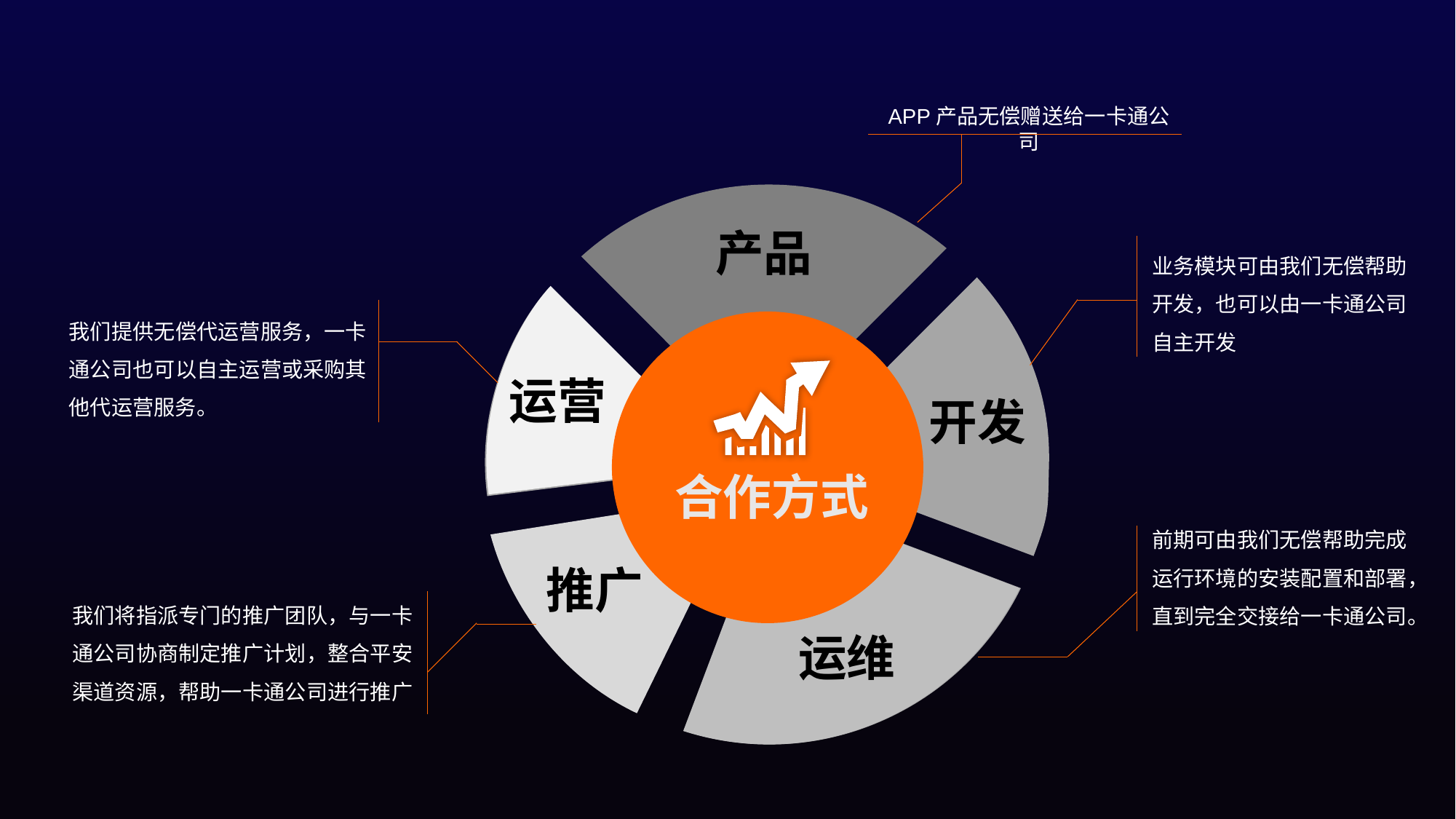

APP产品无偿赠送给一卡通公司

产品
业务模块可由我们无偿帮助开发，也可以由一卡通公司自主开发

开发

运营
我们提供无偿代运营服务，一卡通公司也可以自主运营或采购其他代运营服务。

合作方式

推广
我们将指派专门的推广团队，与一卡通公司协商制定推广计划，整合平安渠道资源，帮助一卡通公司进行推广

运维
前期可由我们无偿帮助完成运行环境的安装配置和部署，直到完全交接给一卡通公司。